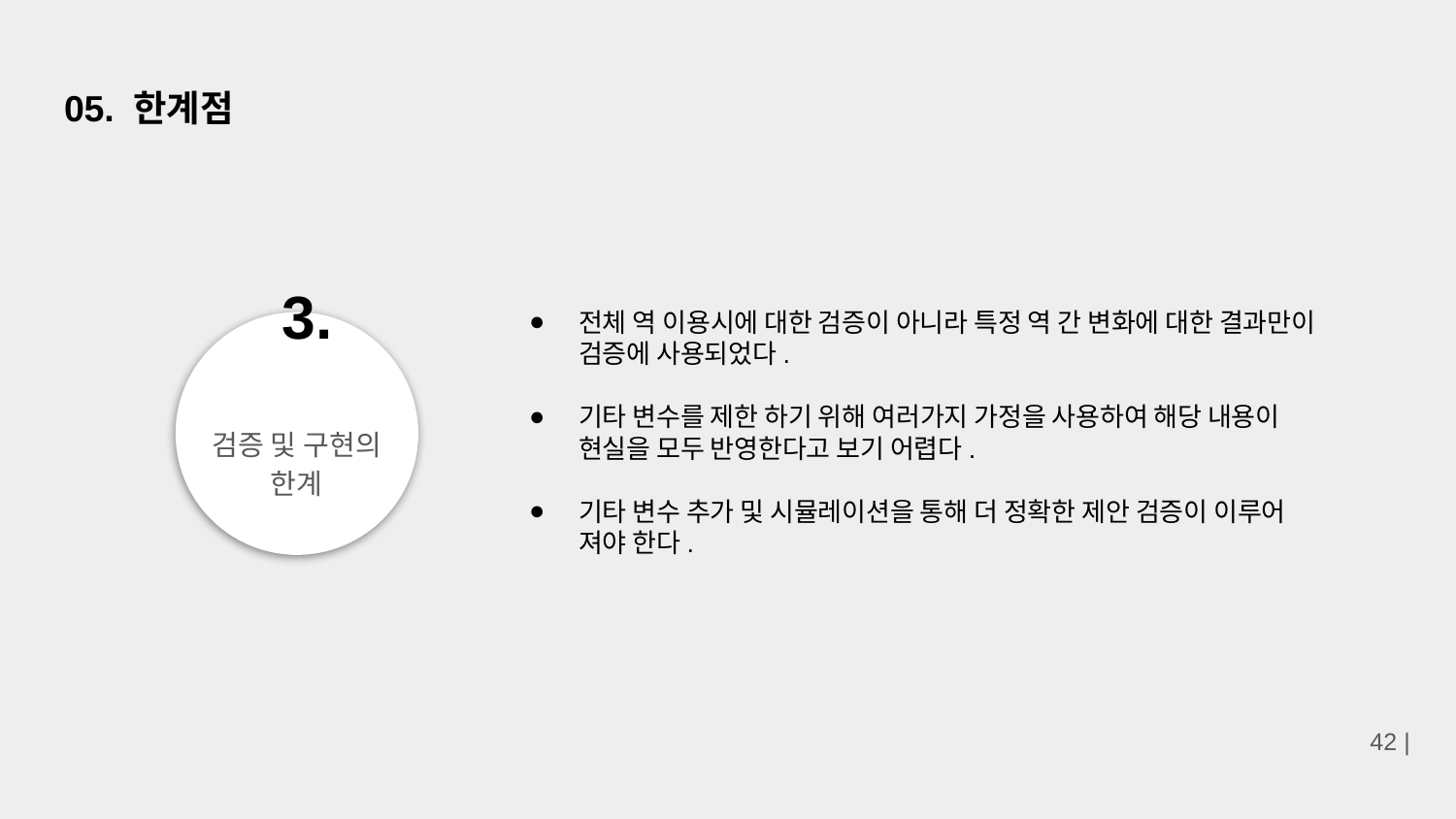

# 05. 한계점
3.
전체 역 이용시에 대한 검증이 아니라 특정 역 간 변화에 대한 결과만이 검증에 사용되었다.

기타 변수를 제한 하기 위해 여러가지 가정을 사용하여 해당 내용이 현실을 모두 반영한다고 보기 어렵다.

기타 변수 추가 및 시뮬레이션을 통해 더 정확한 제안 검증이 이루어 져야 한다.

검증 및 구현의 한계

42 |